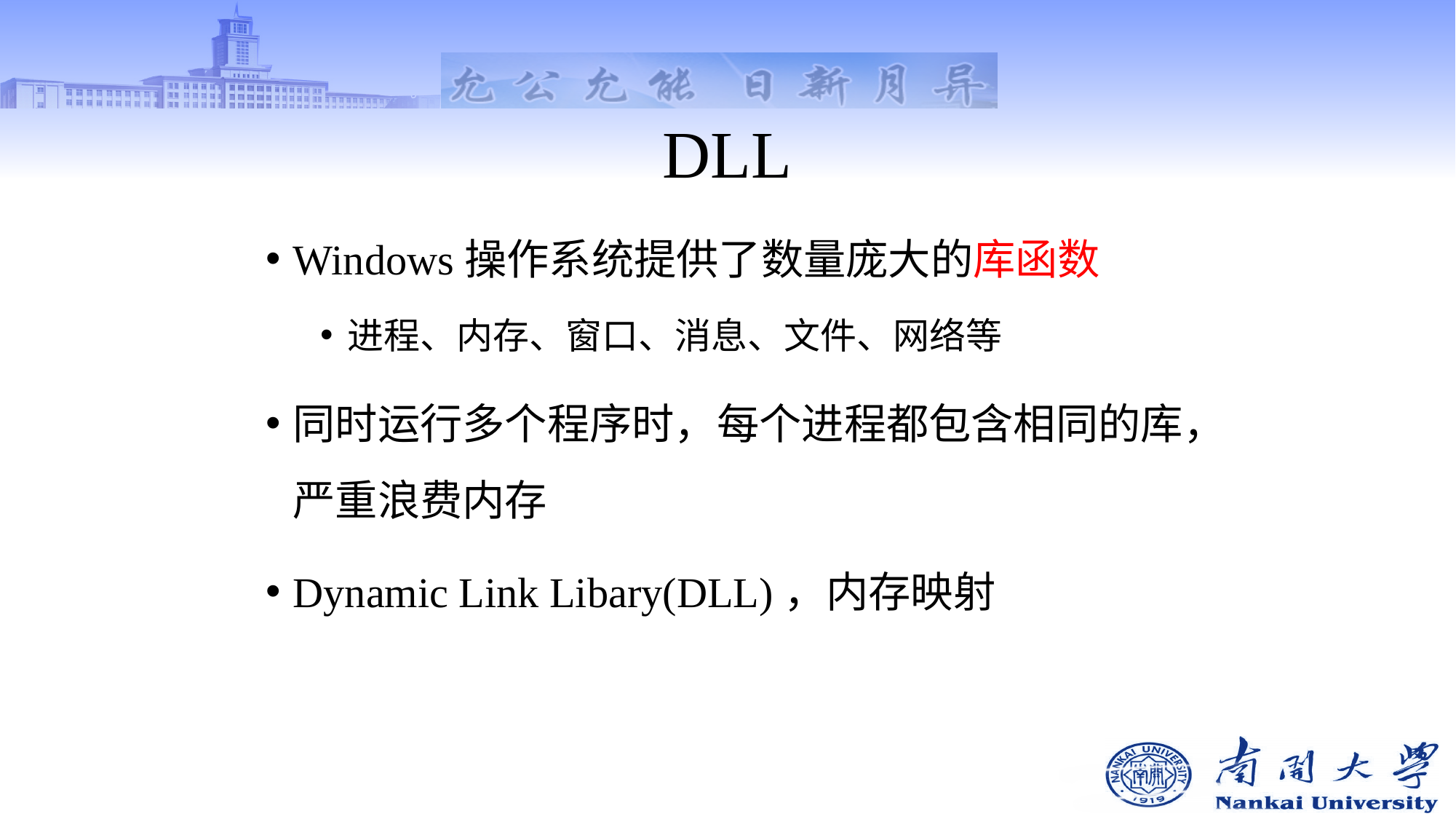

# DLL
Windows操作系统提供了数量庞大的库函数
进程、内存、窗口、消息、文件、网络等
同时运行多个程序时，每个进程都包含相同的库，严重浪费内存
Dynamic Link Libary(DLL)，内存映射